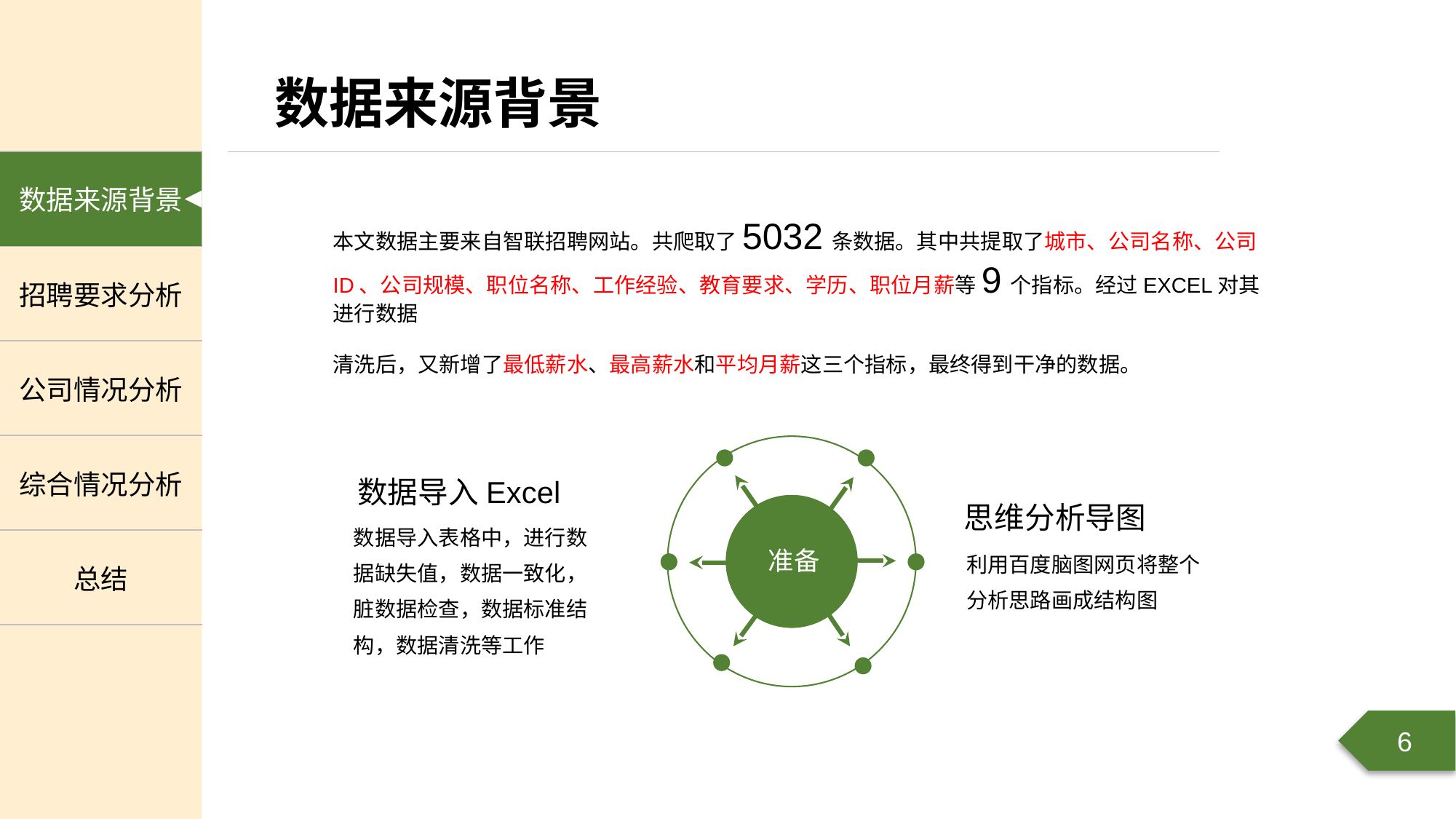

本文数据主要来自智联招聘网站。共爬取了5032条数据。其中共提取了城市、公司名称、公司ID、公司规模、职位名称、工作经验、教育要求、学历、职位月薪等9个指标。经过EXCEL对其进行数据

清洗后，又新增了最低薪水、最高薪水和平均月薪这三个指标，最终得到干净的数据。

数据导入Excel
数据导入表格中，进行数据缺失值，数据一致化，脏数据检查，数据标准结构，数据清洗等工作
思维分析导图
利用百度脑图网页将整个分析思路画成结构图

准备